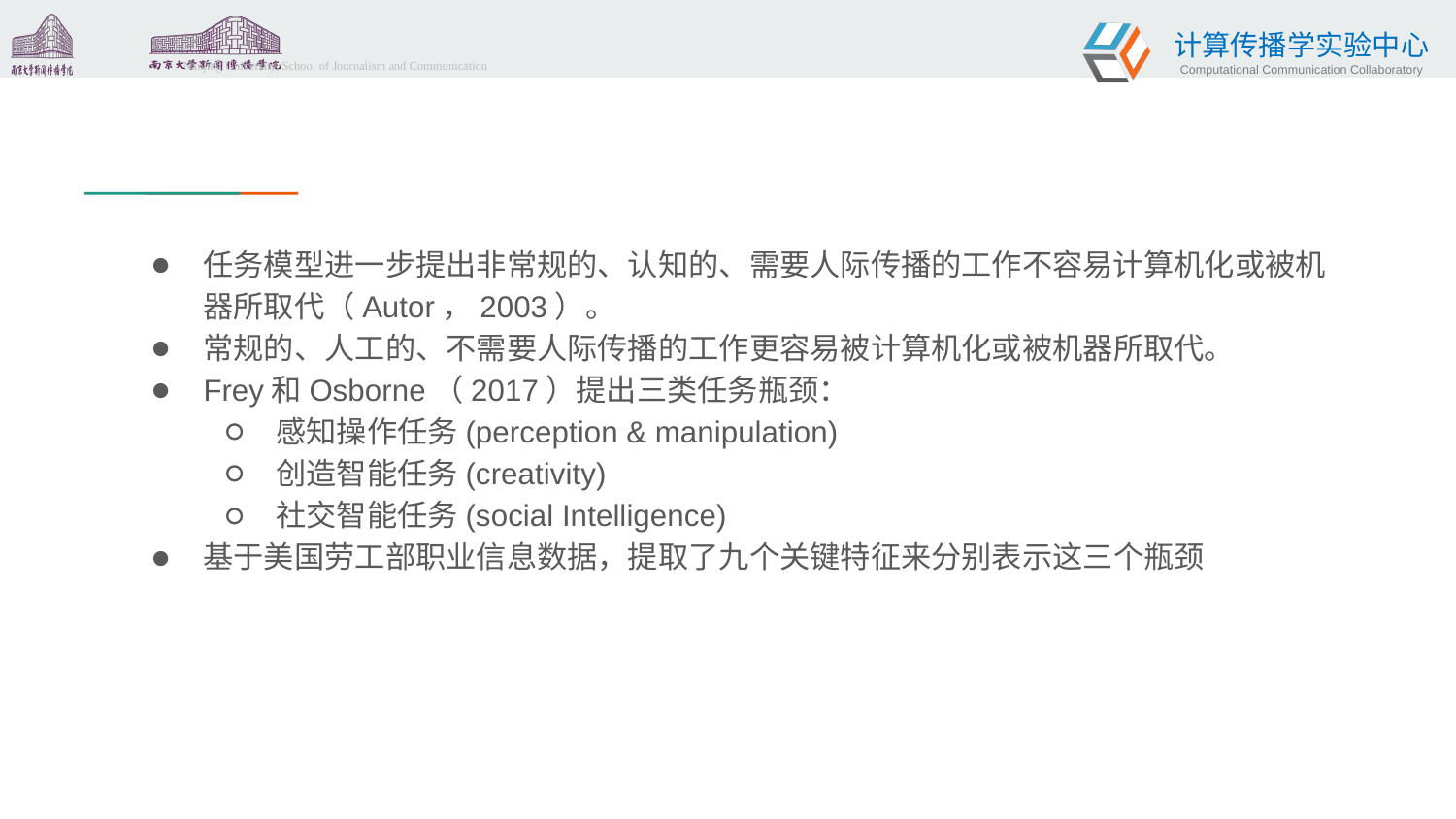

任务模型进一步提出非常规的、认知的、需要人际传播的工作不容易计算机化或被机器所取代（Autor，2003）。
常规的、人工的、不需要人际传播的工作更容易被计算机化或被机器所取代。
Frey和Osborne（2017）提出三类任务瓶颈：
感知操作任务(perception & manipulation)
创造智能任务(creativity)
社交智能任务(social Intelligence)
基于美国劳工部职业信息数据，提取了九个关键特征来分别表示这三个瓶颈